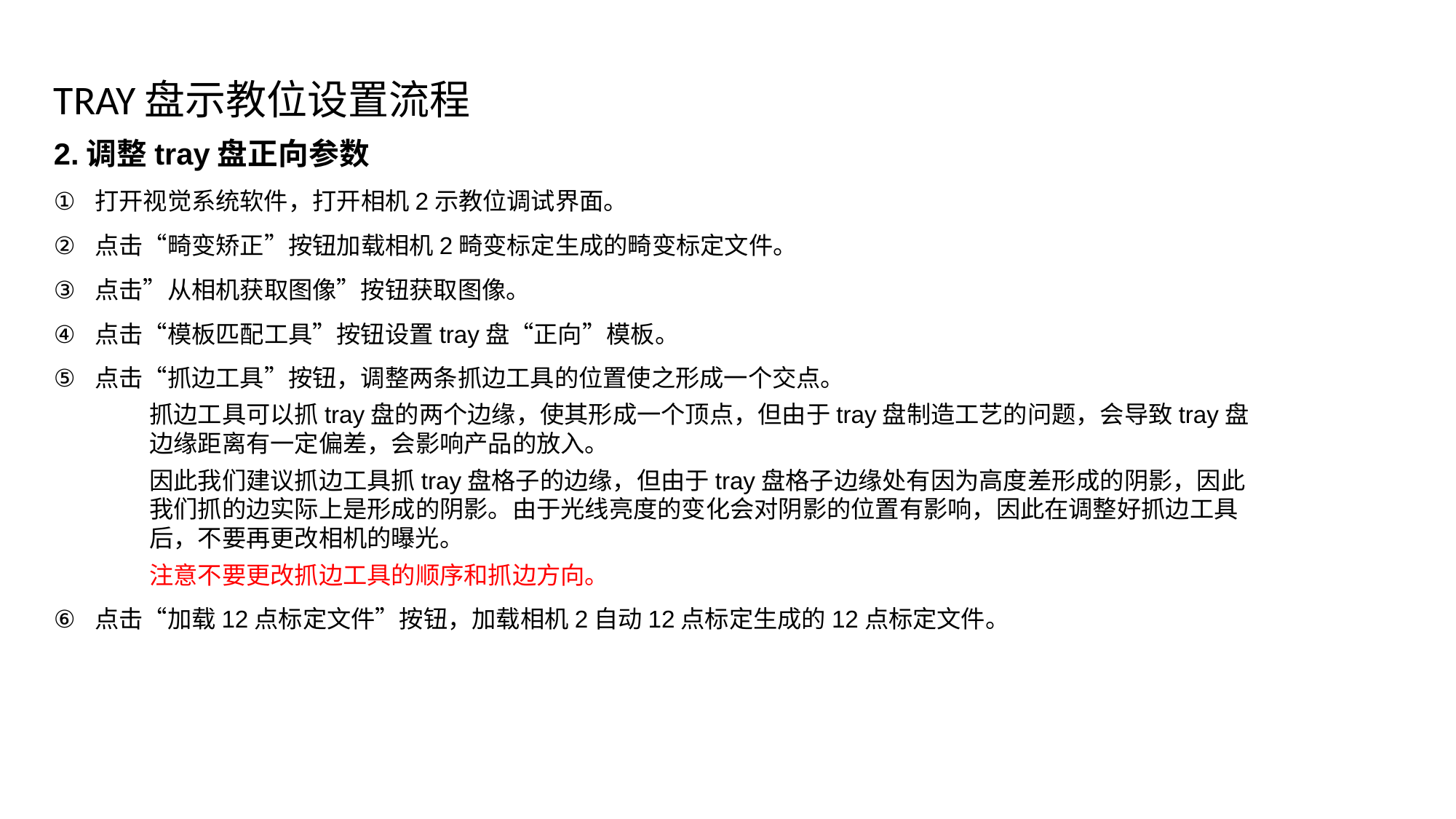

# TRAY盘示教位设置流程
2.调整tray盘正向参数
打开视觉系统软件，打开相机2示教位调试界面。
点击“畸变矫正”按钮加载相机2畸变标定生成的畸变标定文件。
点击”从相机获取图像”按钮获取图像。
点击“模板匹配工具”按钮设置tray盘“正向”模板。
点击“抓边工具”按钮，调整两条抓边工具的位置使之形成一个交点。
抓边工具可以抓tray盘的两个边缘，使其形成一个顶点，但由于tray盘制造工艺的问题，会导致tray盘边缘距离有一定偏差，会影响产品的放入。
因此我们建议抓边工具抓tray盘格子的边缘，但由于tray盘格子边缘处有因为高度差形成的阴影，因此我们抓的边实际上是形成的阴影。由于光线亮度的变化会对阴影的位置有影响，因此在调整好抓边工具后，不要再更改相机的曝光。
注意不要更改抓边工具的顺序和抓边方向。
点击“加载12点标定文件”按钮，加载相机2自动12点标定生成的12点标定文件。